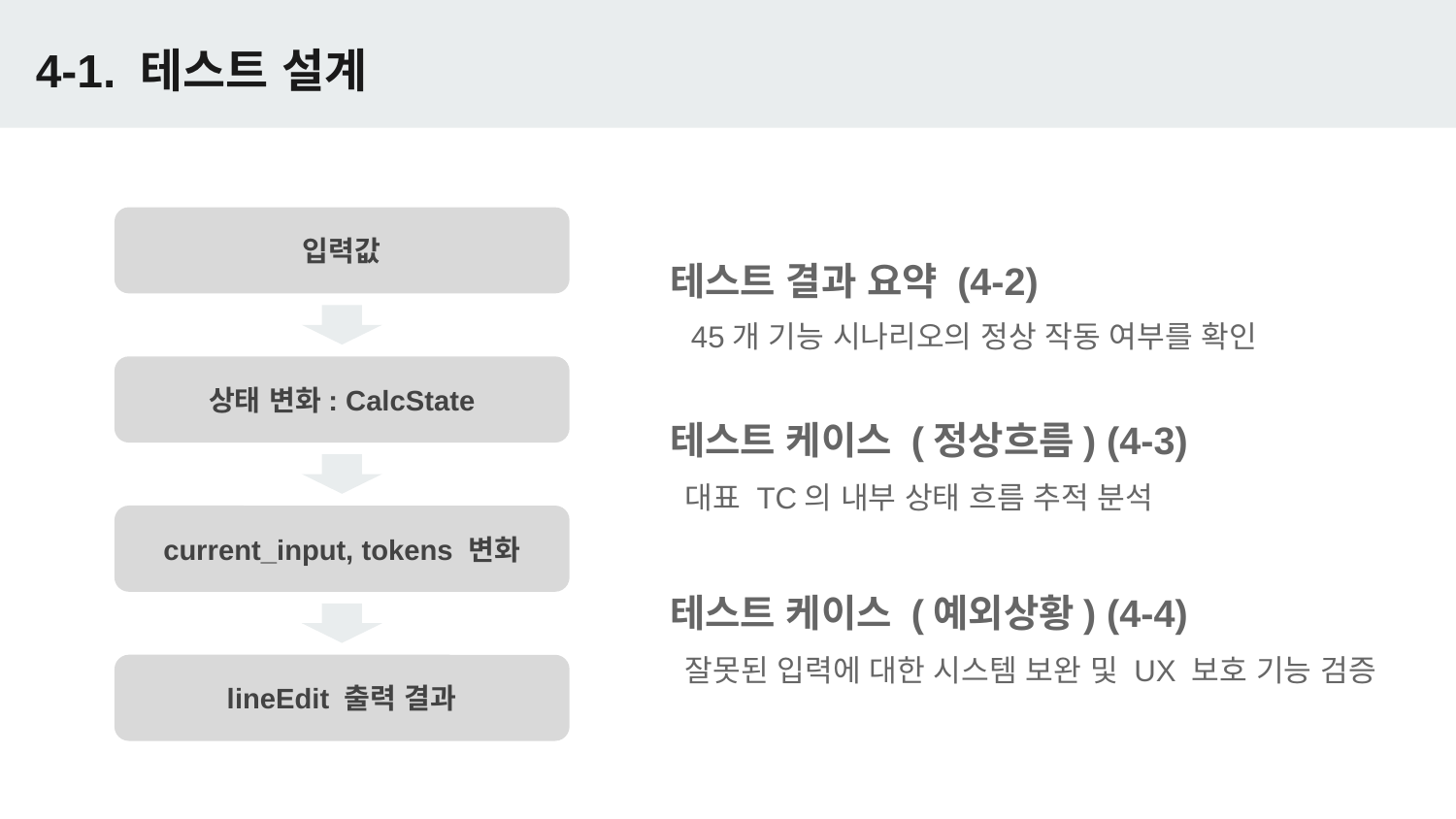

# 4-1. 테스트 설계
입력값
테스트 결과 요약 (4-2)
45개 기능 시나리오의 정상 작동 여부를 확인

상태 변화: CalcState
테스트 케이스 (정상흐름) (4-3)

대표 TC의 내부 상태 흐름 추적 분석
current_input, tokens 변화
테스트 케이스 (예외상황) (4-4)

잘못된 입력에 대한 시스템 보완 및 UX 보호 기능 검증
lineEdit 출력 결과